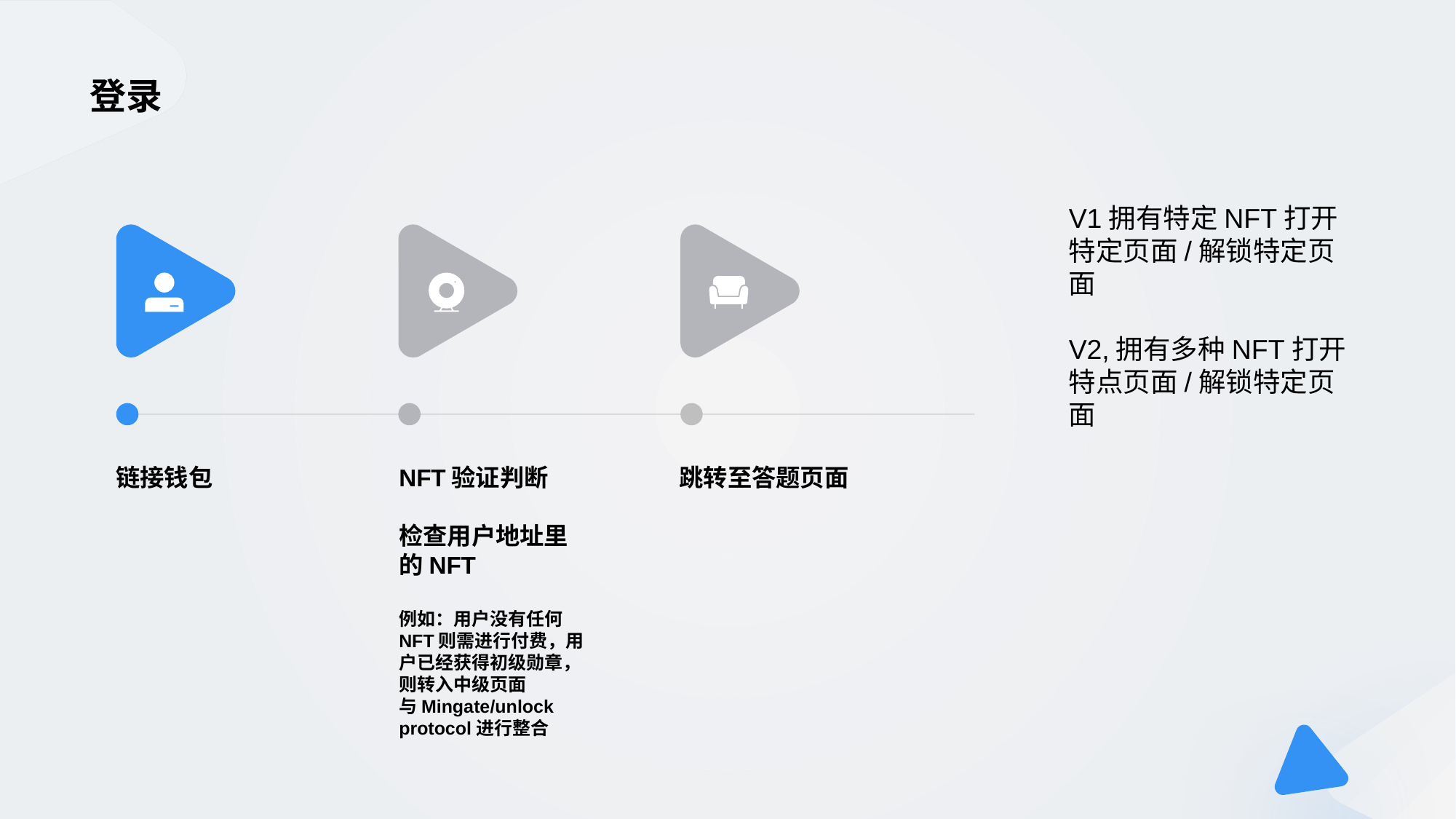

# 登录
V1拥有特定NFT打开特定页面/解锁特定页面

V2,拥有多种NFT打开特点页面/解锁特定页面

链接钱包
NFT验证判断

检查用户地址里的NFT

例如：用户没有任何NFT则需进行付费，用户已经获得初级勋章，则转入中级页面
与Mingate/unlock protocol进行整合

跳转至答题页面